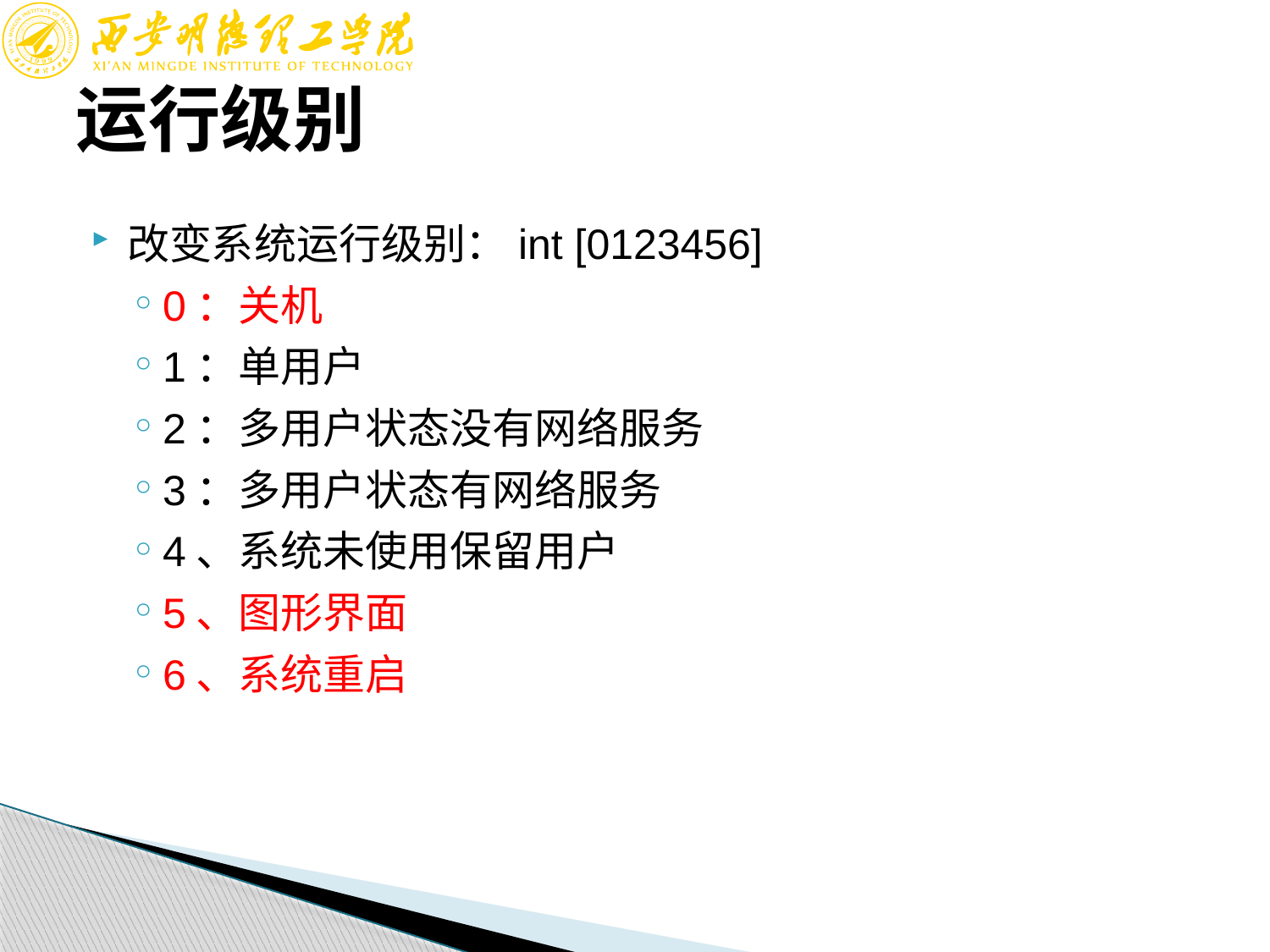

# 运行级别
改变系统运行级别：int [0123456]
0：关机
1：单用户
2：多用户状态没有网络服务
3：多用户状态有网络服务
4、系统未使用保留用户
5、图形界面
6、系统重启